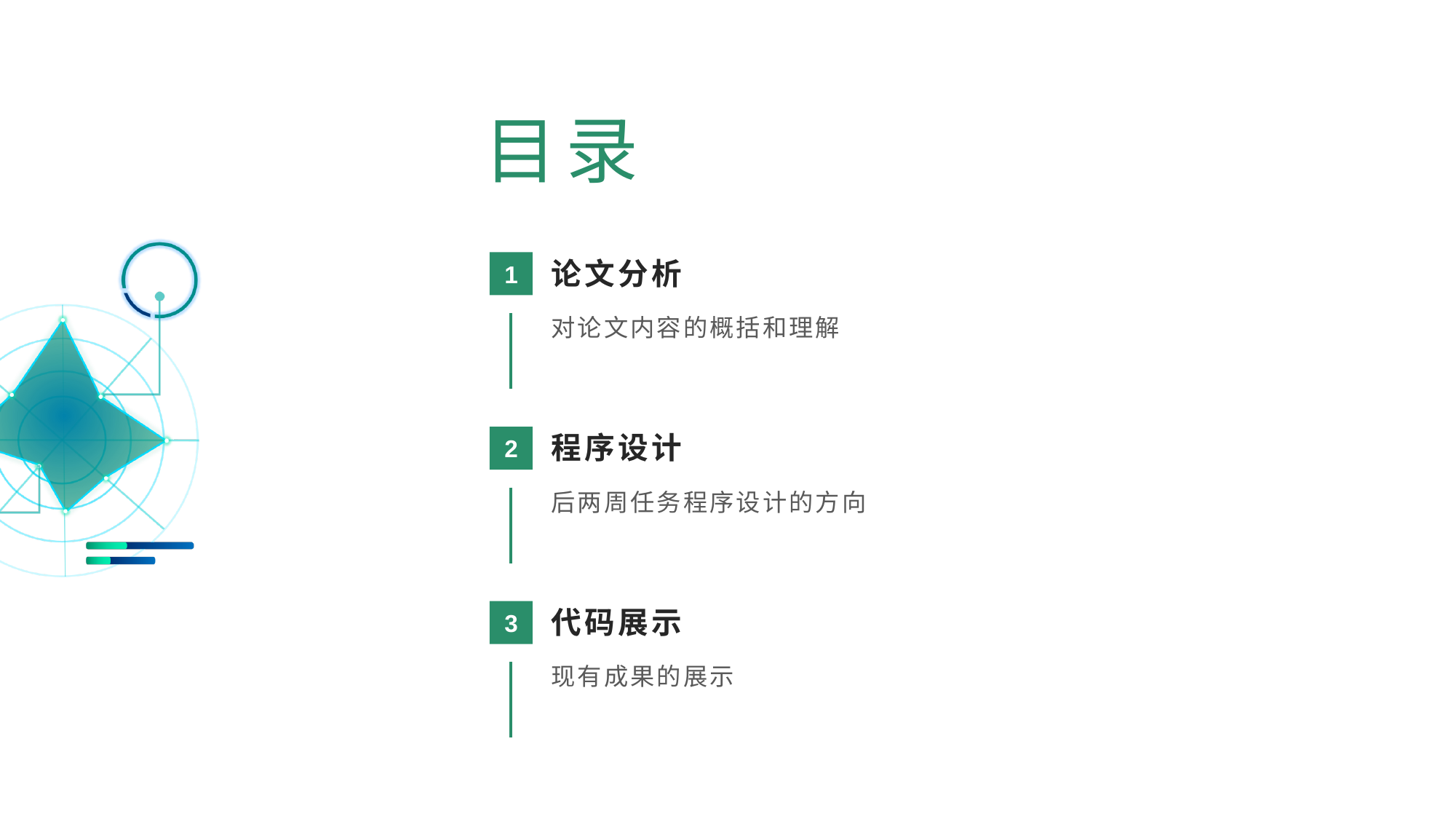

目录
论文分析
1
对论文内容的概括和理解
程序设计
2
后两周任务程序设计的方向
代码展示
3
现有成果的展示